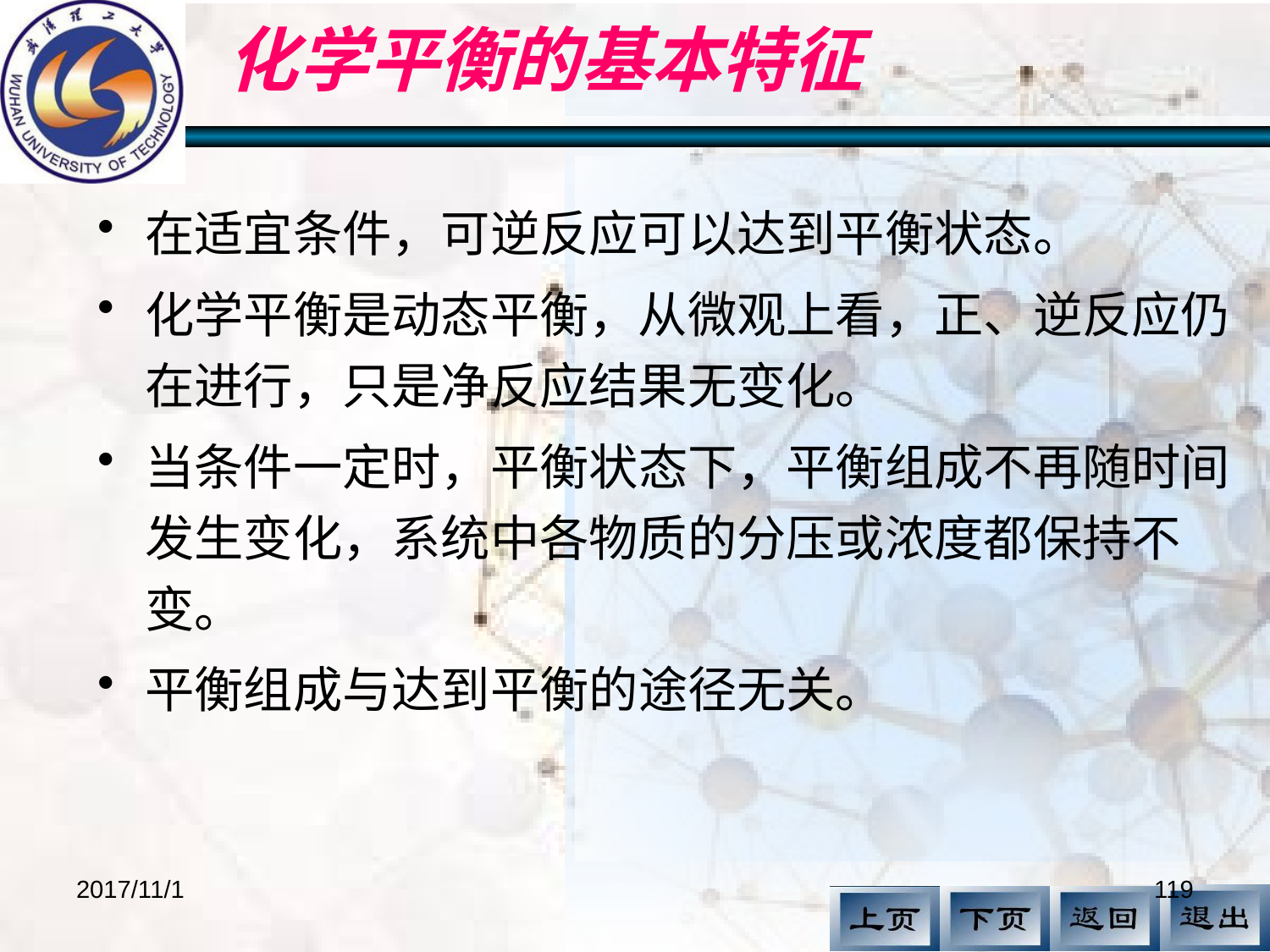

# 化学平衡的基本特征
在适宜条件，可逆反应可以达到平衡状态。
化学平衡是动态平衡，从微观上看，正、逆反应仍在进行，只是净反应结果无变化。
当条件一定时，平衡状态下，平衡组成不再随时间发生变化，系统中各物质的分压或浓度都保持不变。
平衡组成与达到平衡的途径无关。
2017/11/1
119